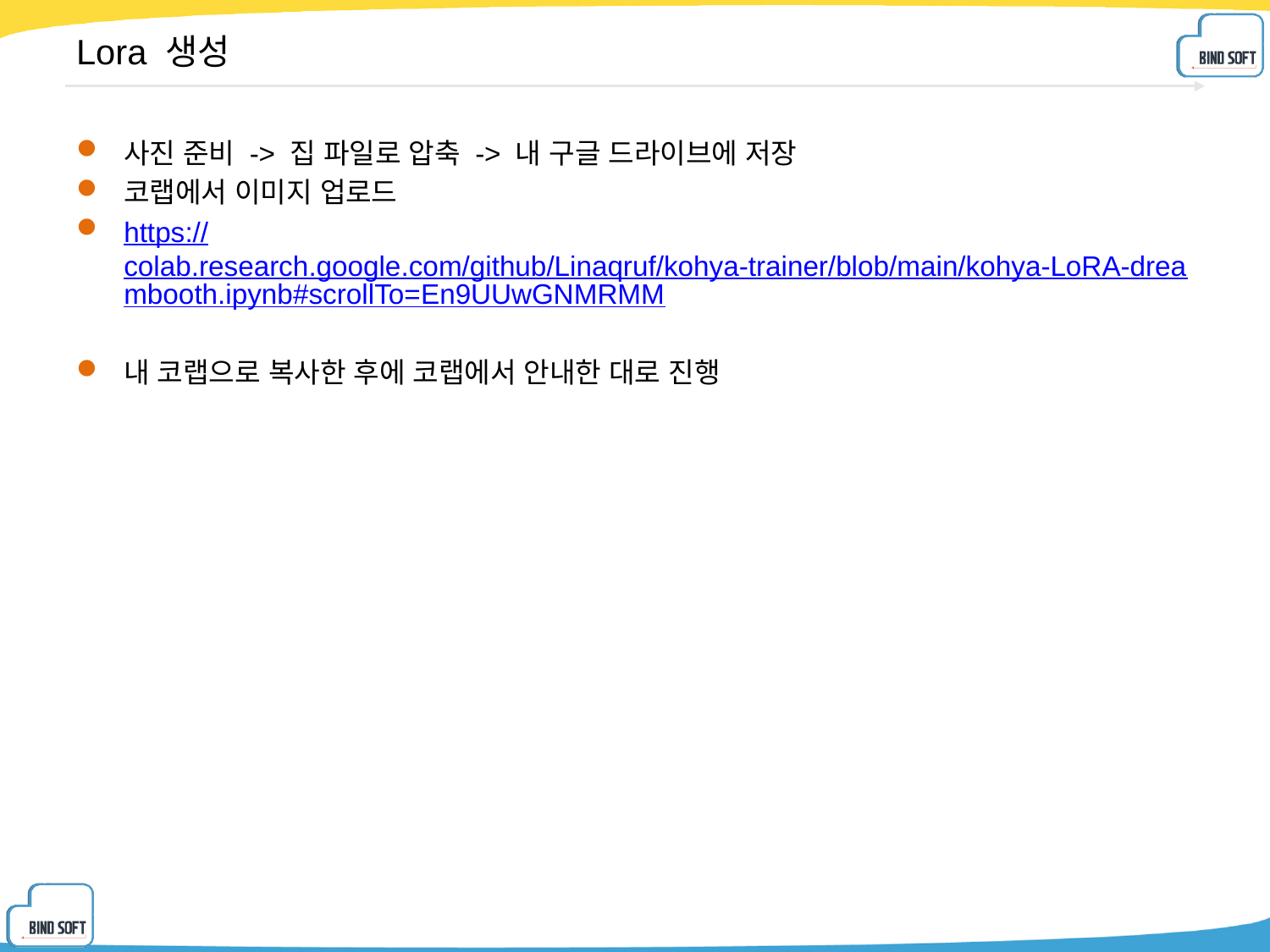

# Lora 생성
사진 준비 -> 집 파일로 압축 -> 내 구글 드라이브에 저장
코랩에서 이미지 업로드
https://colab.research.google.com/github/Linaqruf/kohya-trainer/blob/main/kohya-LoRA-dreambooth.ipynb#scrollTo=En9UUwGNMRMM

내 코랩으로 복사한 후에 코랩에서 안내한 대로 진행